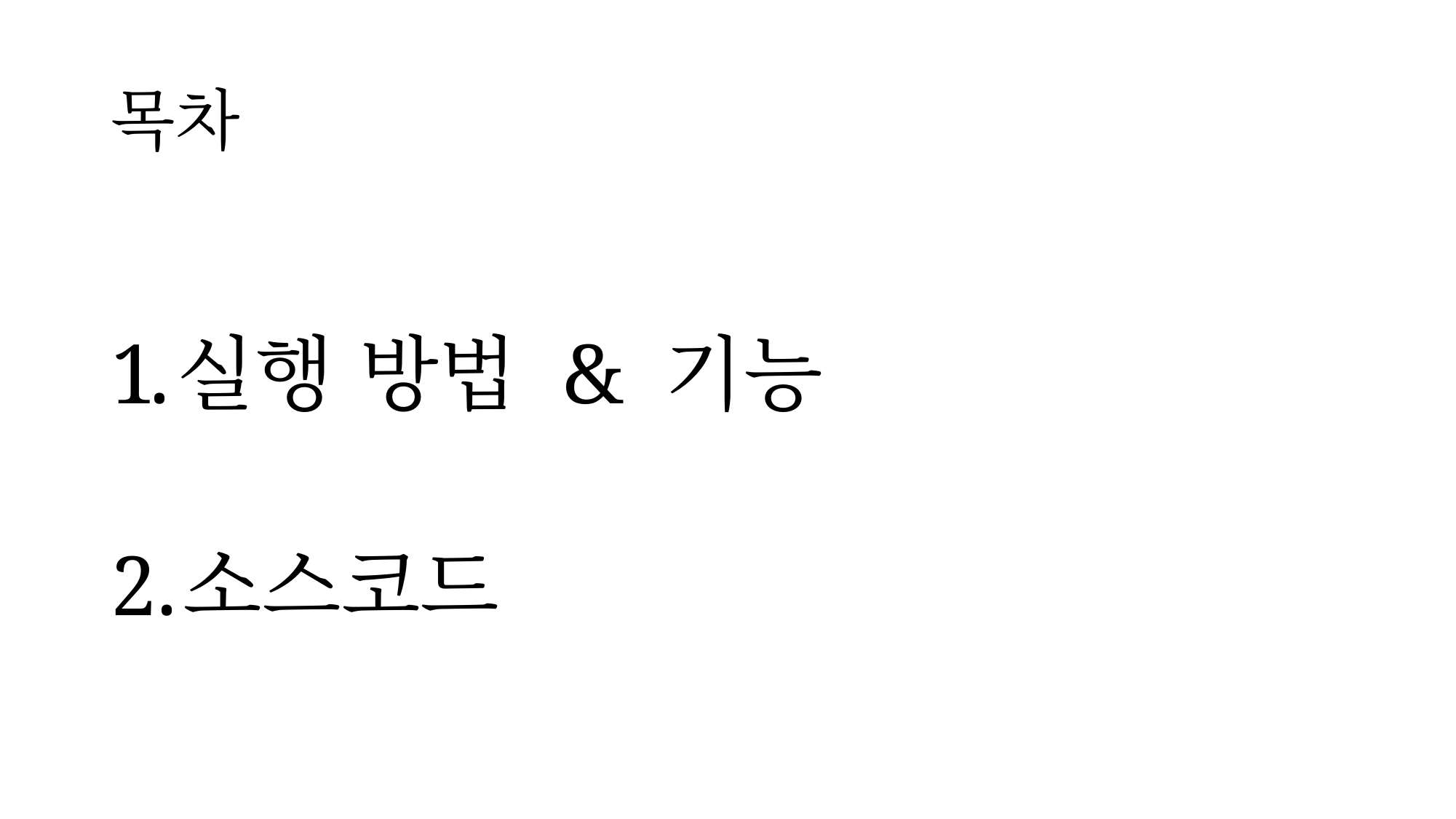

# 목차
실행 방법 & 기능
소스코드